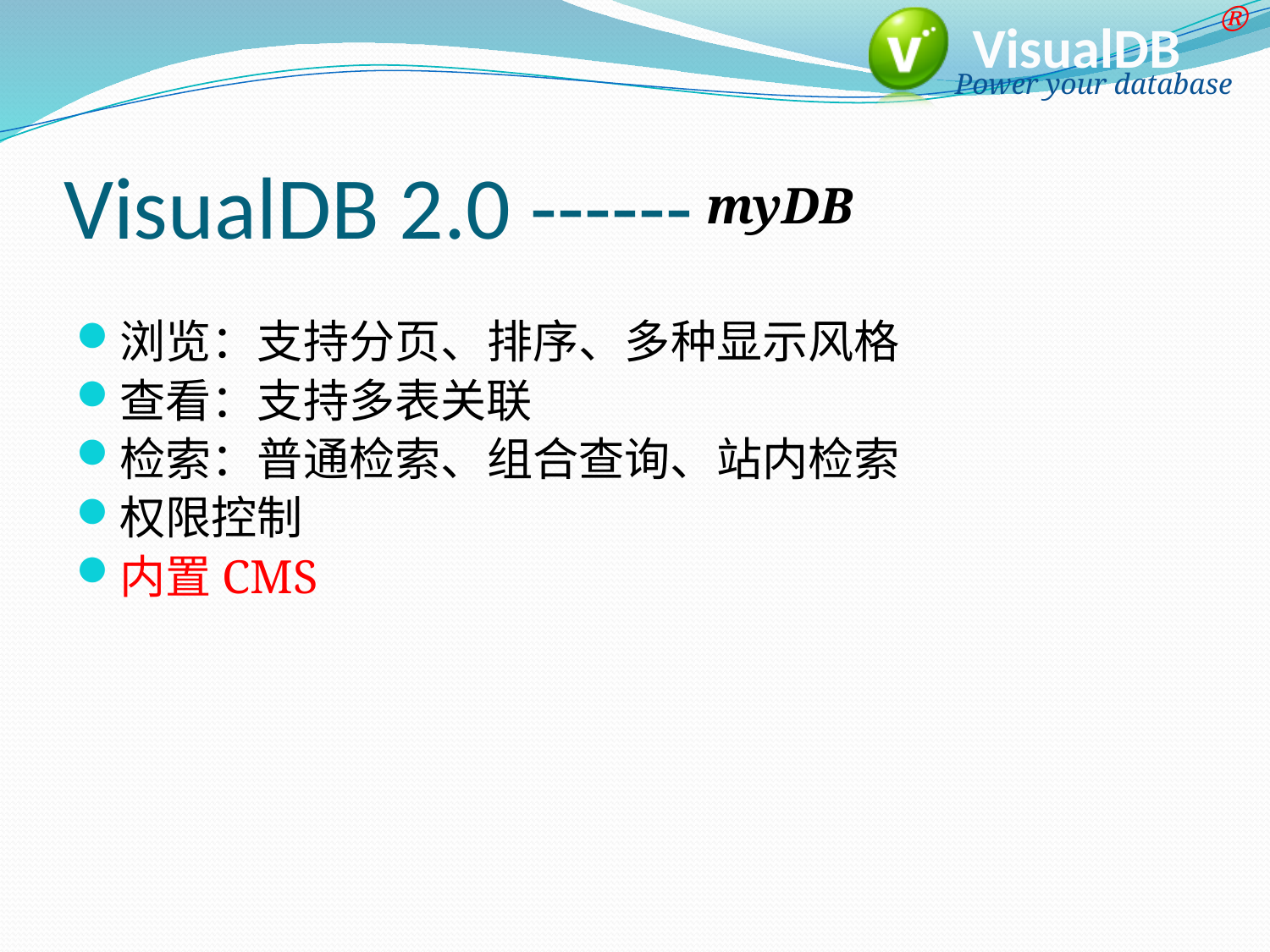

# VisualDB 2.0 ------
 myDB
浏览：支持分页、排序、多种显示风格
查看：支持多表关联
检索：普通检索、组合查询、站内检索
权限控制
内置CMS